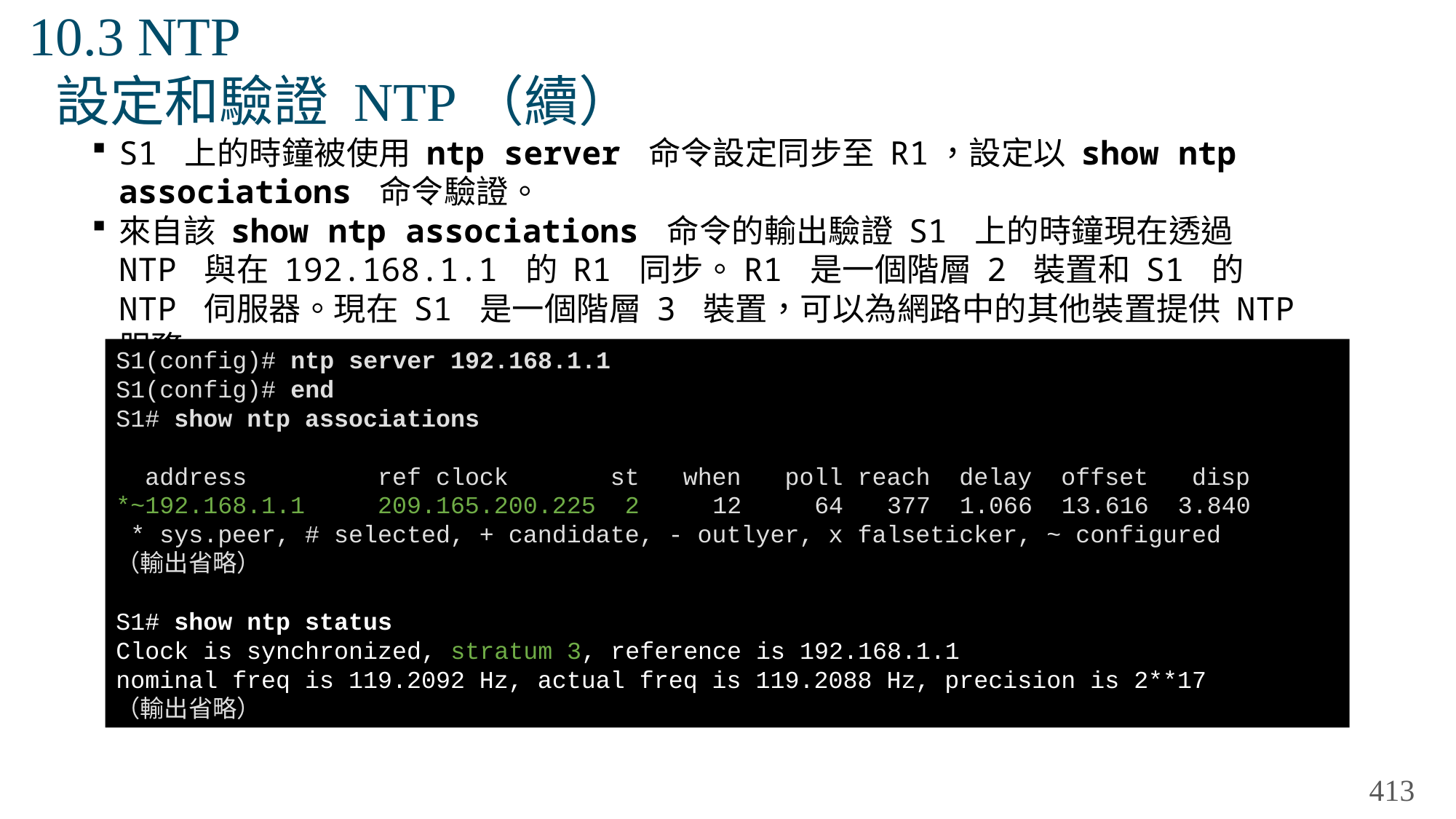

# 10.3 NTP 設定和驗證 NTP（續）
S1 上的時鐘被使用 ntp server 命令設定同步至 R1，設定以 show ntp associations 命令驗證。
來自該 show ntp associations 命令的輸出驗證 S1 上的時鐘現在透過 NTP 與在 192.168.1.1 的 R1 同步。R1 是一個階層 2 裝置和 S1 的 NTP 伺服器。現在 S1 是一個階層 3 裝置，可以為網路中的其他裝置提供 NTP 服務。
S1(config)# ntp server 192.168.1.1
S1(config)# end
S1# show ntp associations

  address         ref clock       st   when   poll reach  delay  offset   disp
*~192.168.1.1     209.165.200.225  2     12     64   377  1.066  13.616  3.840
 * sys.peer, # selected, + candidate, - outlyer, x falseticker, ~ configured
（輸出省略）

S1# show ntp status
Clock is synchronized, stratum 3, reference is 192.168.1.1
nominal freq is 119.2092 Hz, actual freq is 119.2088 Hz, precision is 2**17
（輸出省略）
413